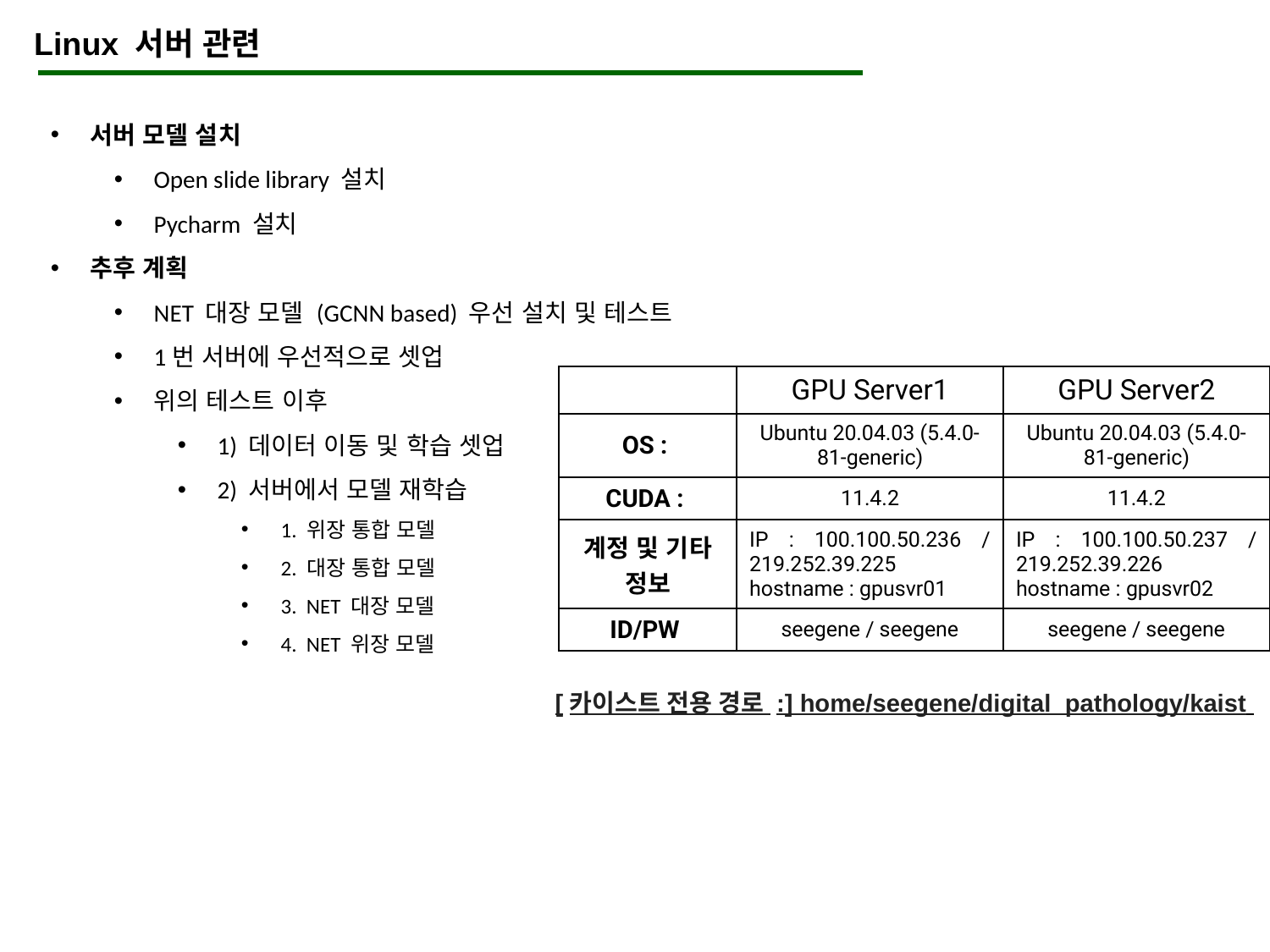

Linux 서버 관련
서버 모델 설치
Open slide library 설치
Pycharm 설치
추후 계획
NET 대장 모델 (GCNN based) 우선 설치 및 테스트
1번 서버에 우선적으로 셋업
위의 테스트 이후
1) 데이터 이동 및 학습 셋업
2) 서버에서 모델 재학습
1. 위장 통합 모델
2. 대장 통합 모델
3.  NET 대장 모델
4.  NET 위장 모델

|  | GPU Server1 | GPU Server2 |
| --- | --- | --- |
| OS : | Ubuntu 20.04.03 (5.4.0-81-generic) | Ubuntu 20.04.03 (5.4.0-81-generic) |
| CUDA : | 11.4.2 | 11.4.2 |
| 계정 및 기타 정보 | IP : 100.100.50.236 / 219.252.39.225 hostname : gpusvr01 | IP : 100.100.50.237 / 219.252.39.226 hostname : gpusvr02 |
| ID/PW | seegene / seegene | seegene / seegene |
[카이스트 전용 경로 :] home/seegene/digital_pathology/kaist